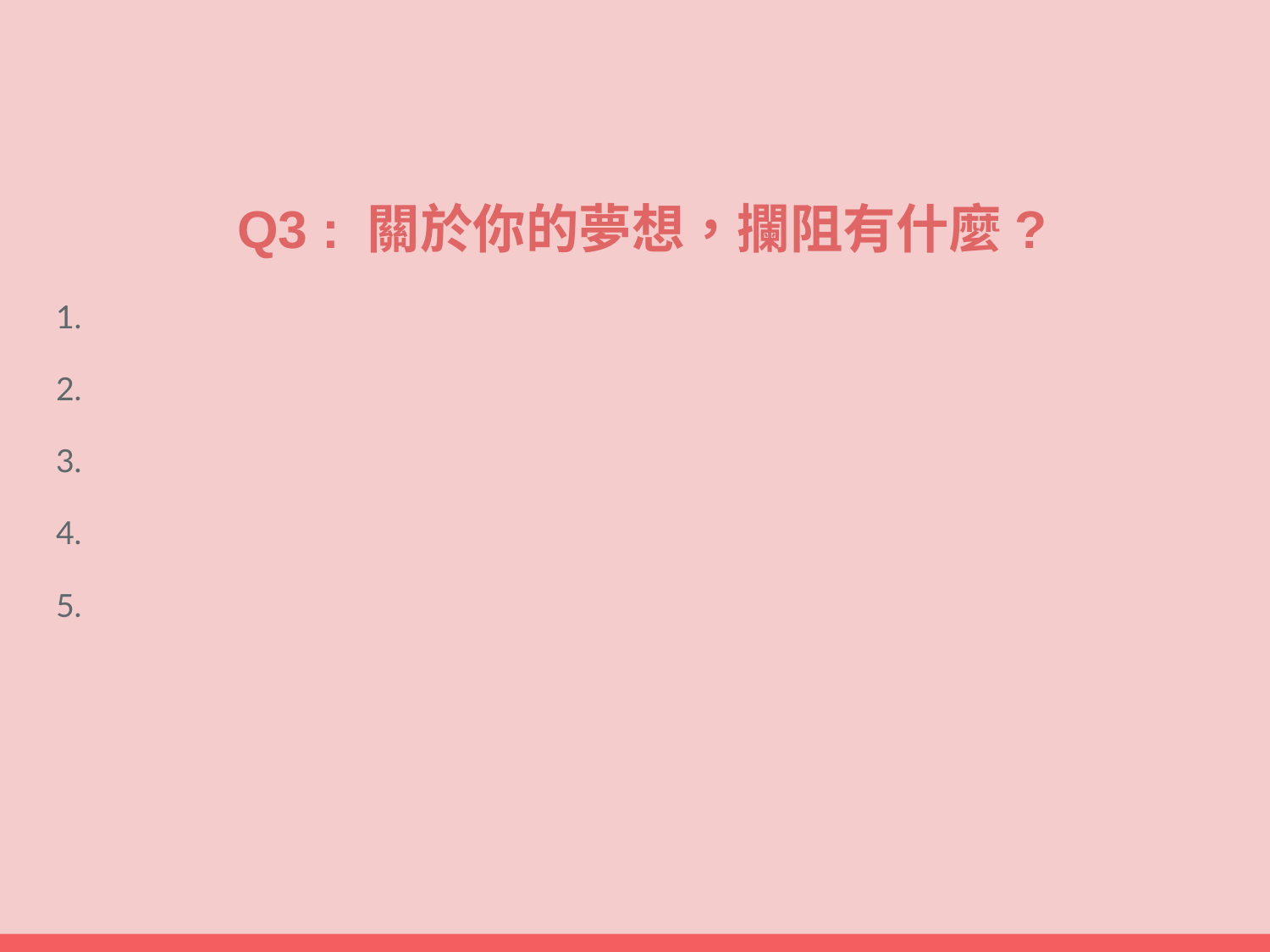

# Q3 : 關於你的夢想，攔阻有什麼?
1.
2.
3.
4.
5.